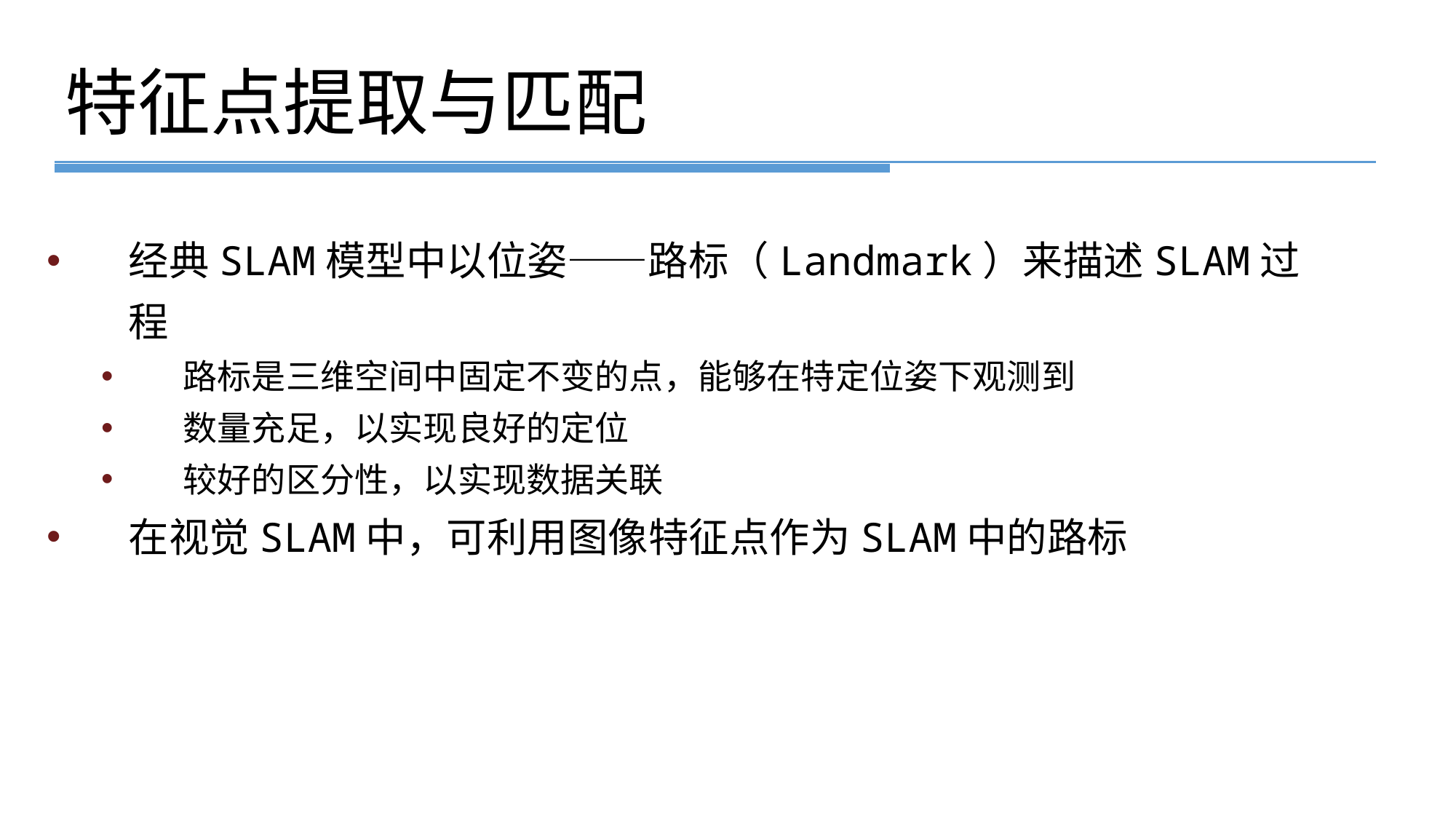

# 特征点提取与匹配
经典SLAM模型中以位姿——路标（Landmark）来描述SLAM过程
路标是三维空间中固定不变的点，能够在特定位姿下观测到
数量充足，以实现良好的定位
较好的区分性，以实现数据关联
在视觉SLAM中，可利用图像特征点作为SLAM中的路标